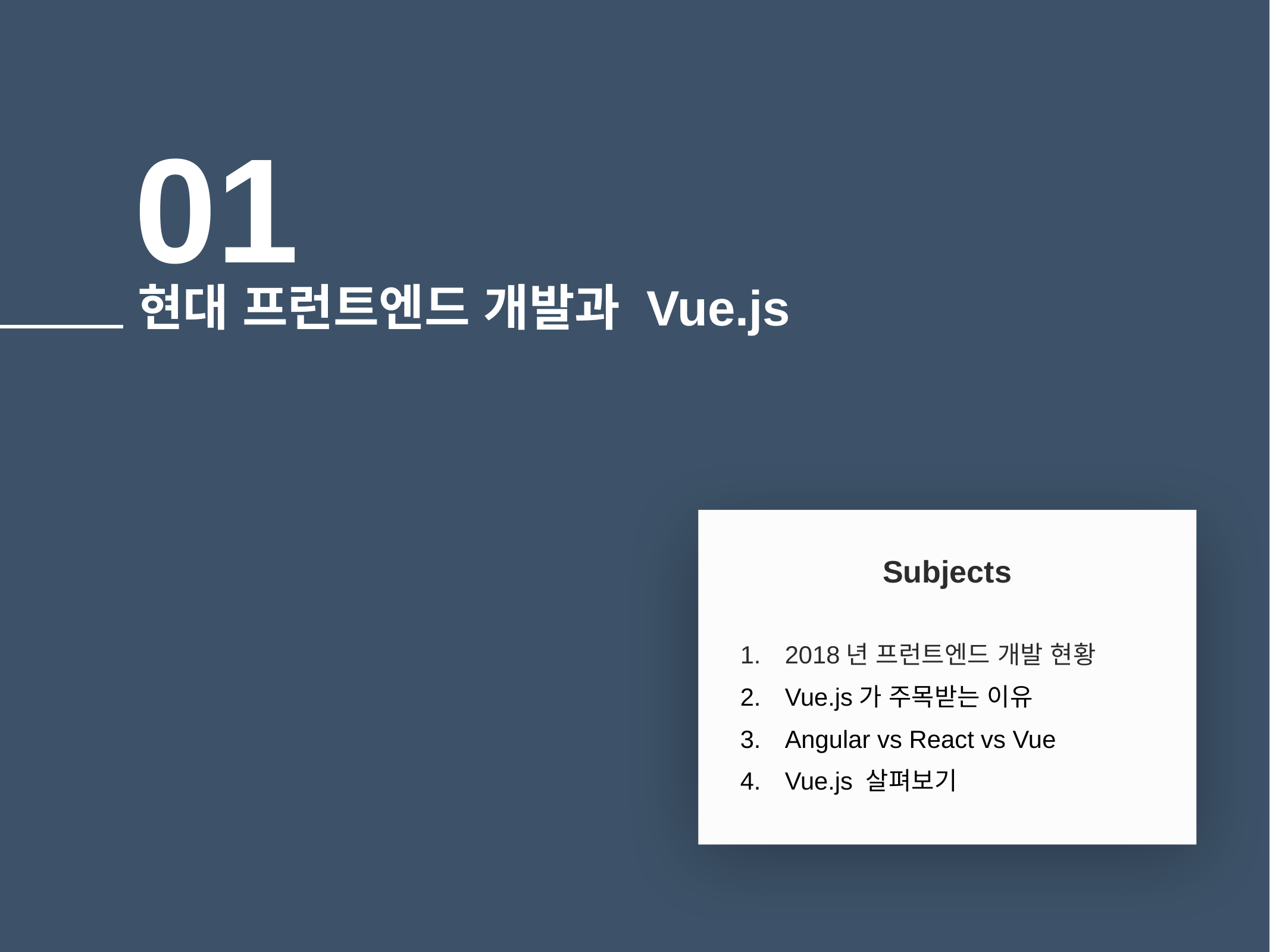

# 01
현대 프런트엔드 개발과 Vue.js

Subjects

2018년 프런트엔드 개발 현황
Vue.js가 주목받는 이유
Angular vs React vs Vue
Vue.js 살펴보기